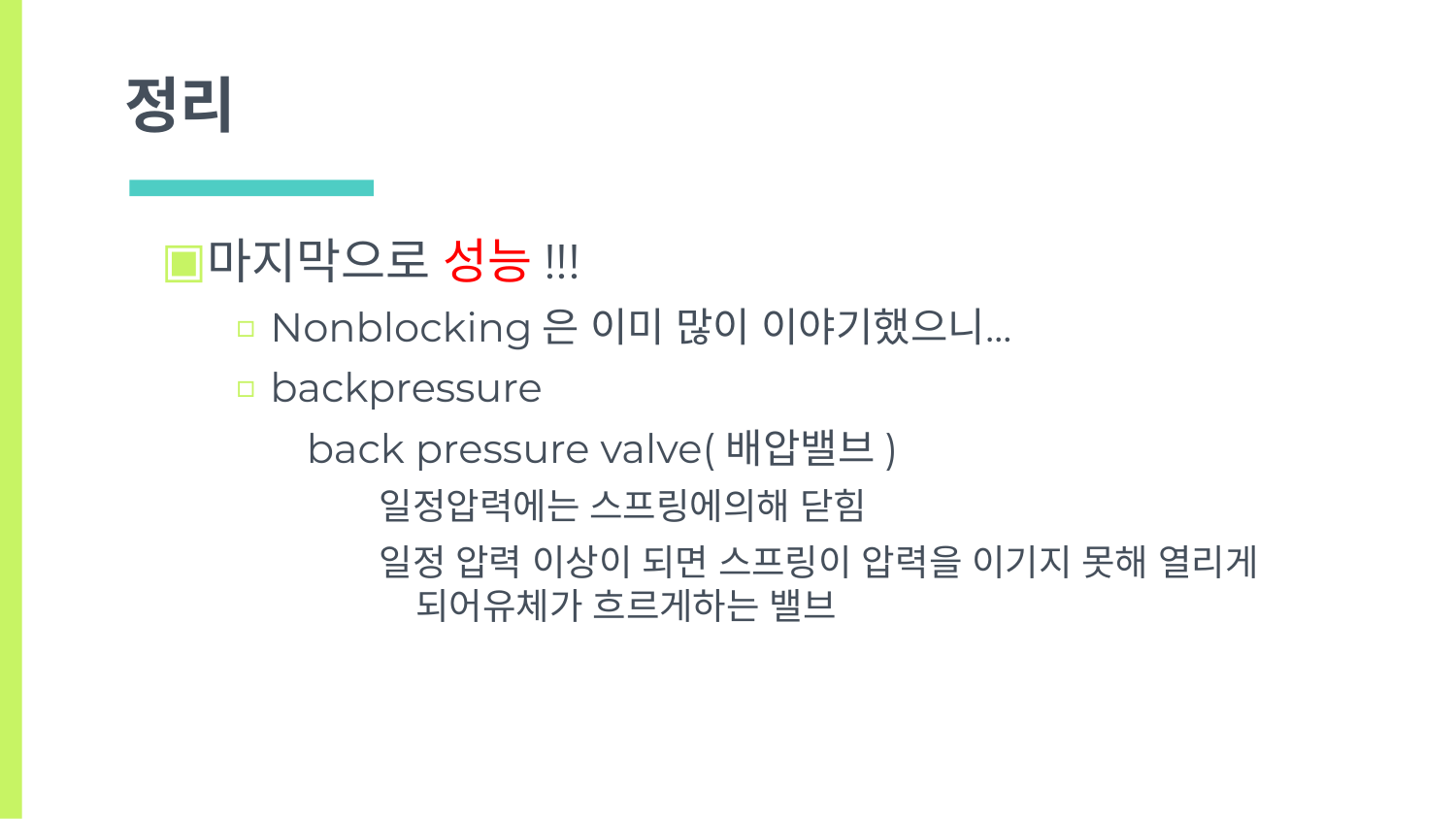

# 정리
마지막으로 성능!!!
Nonblocking은 이미 많이 이야기했으니…
backpressure
back pressure valve(배압밸브)
일정압력에는 스프링에의해 닫힘
일정 압력 이상이 되면 스프링이 압력을 이기지 못해 열리게 되어유체가 흐르게하는 밸브